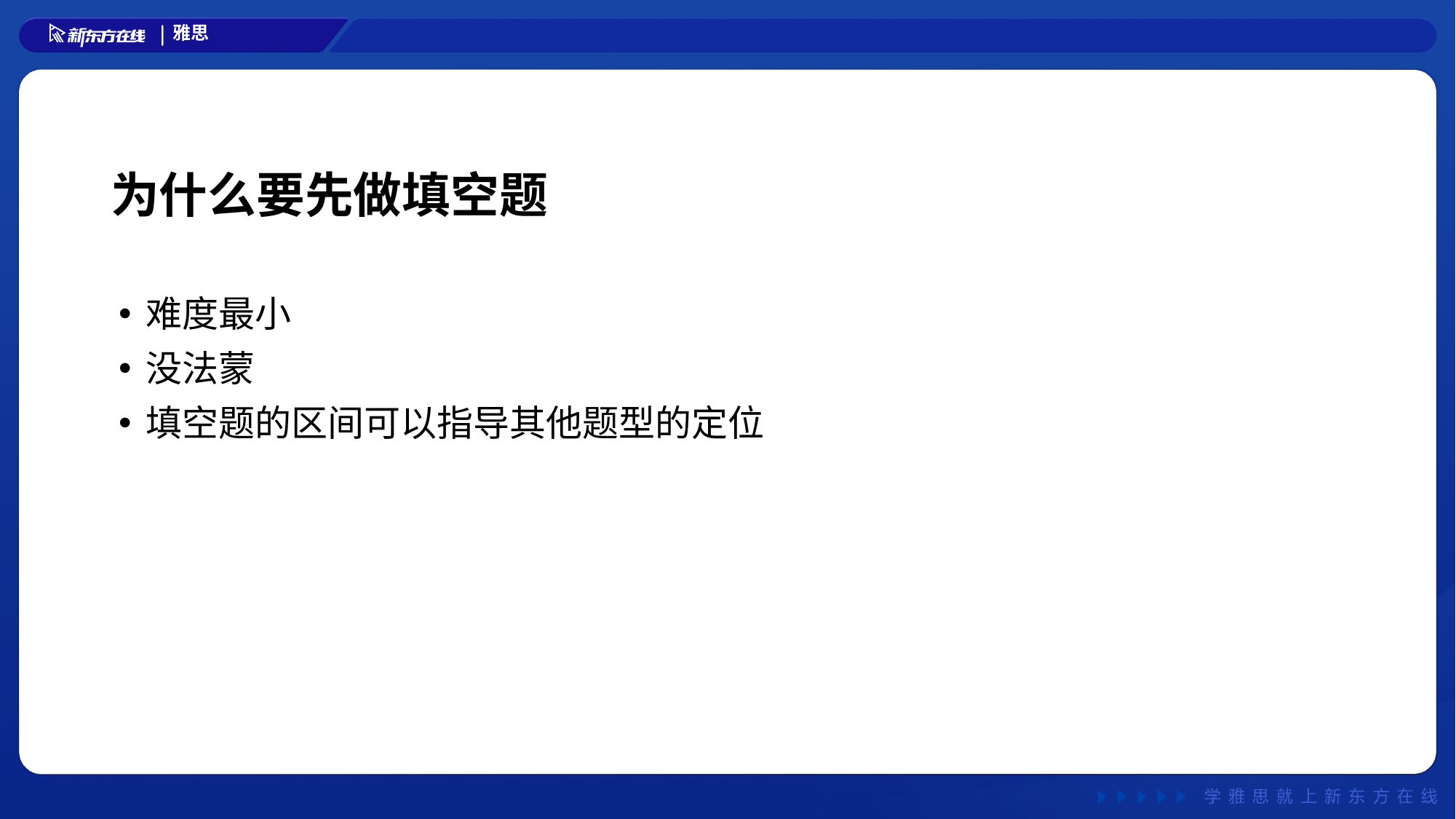

# 为什么要先做填空题
难度最小
没法蒙
填空题的区间可以指导其他题型的定位